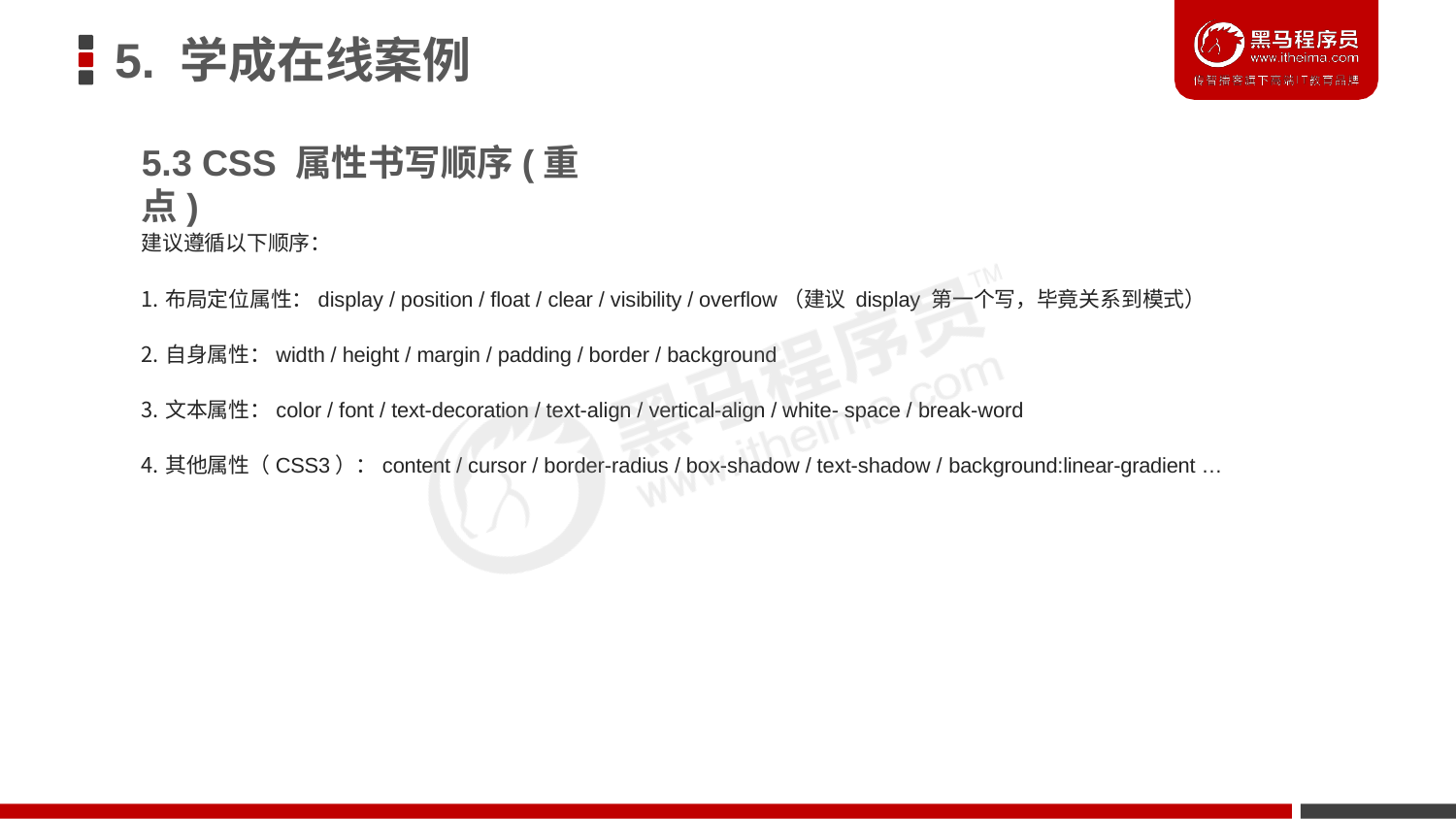

# 5. 学成在线案例
5.3 CSS 属性书写顺序(重点)

建议遵循以下顺序：

布局定位属性：display / position / float / clear / visibility / overflow（建议 display 第一个写，毕竟关系到模式）

自身属性：width / height / margin / padding / border / background

文本属性：color / font / text-decoration / text-align / vertical-align / white- space / break-word

其他属性（CSS3）：content / cursor / border-radius / box-shadow / text-shadow / background:linear-gradient …